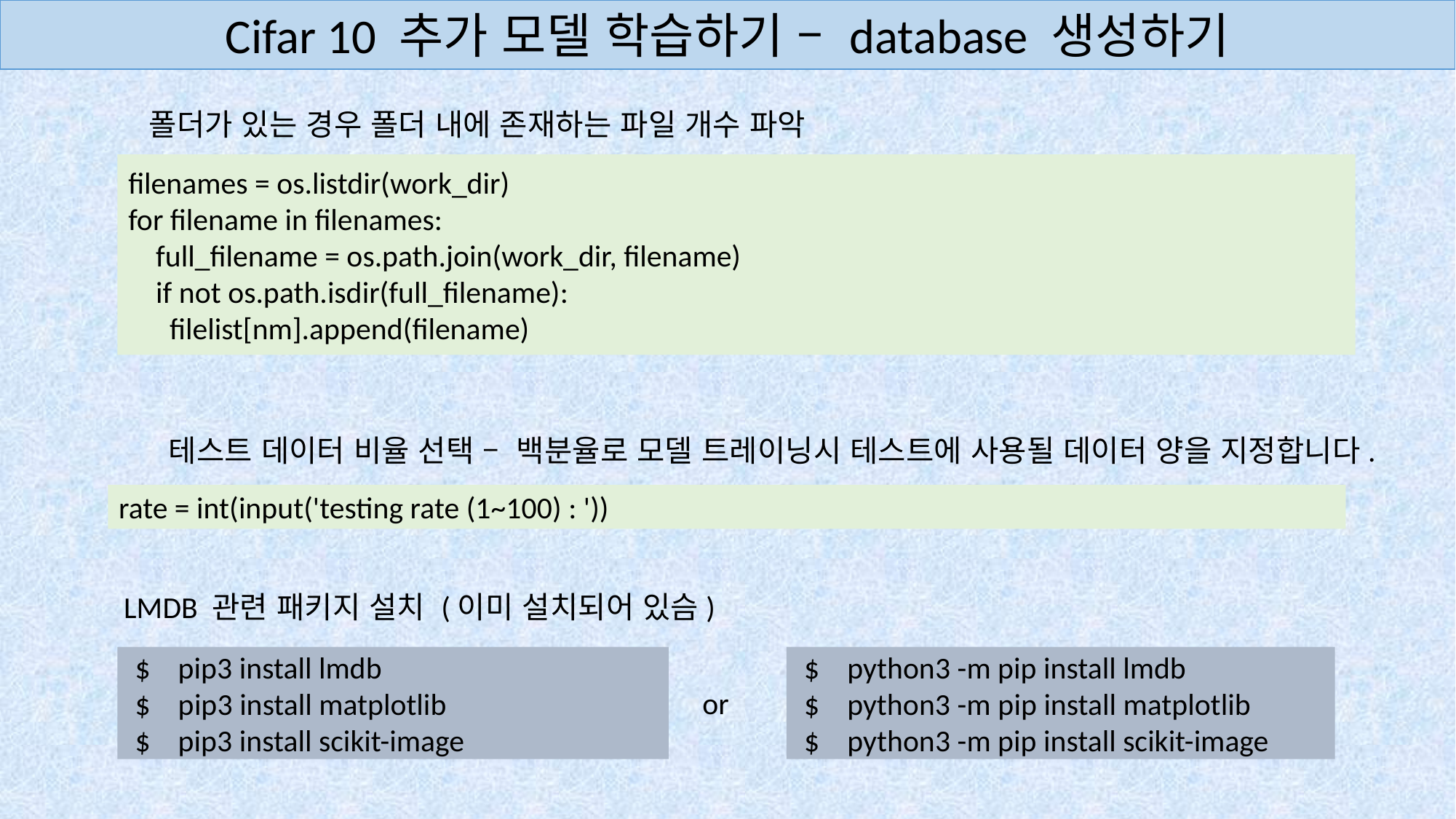

Cifar 10 추가 모델 학습하기 – database 생성하기
폴더가 있는 경우 폴더 내에 존재하는 파일 개수 파악
filenames = os.listdir(work_dir)
for filename in filenames:
    full_filename = os.path.join(work_dir, filename)
    if not os.path.isdir(full_filename):
      filelist[nm].append(filename)
테스트 데이터 비율 선택 –  백분율로 모델 트레이닝시 테스트에 사용될 데이터 양을 지정합니다.
rate = int(input('testing rate (1~100) : '))
LMDB 관련 패키지 설치 (이미 설치되어 있슴)
 $    pip3 install lmdb
 $    pip3 install matplotlib
 $    pip3 install scikit-image
 $    python3 -m pip install lmdb
 $    python3 -m pip install matplotlib
 $    python3 -m pip install scikit-image
or